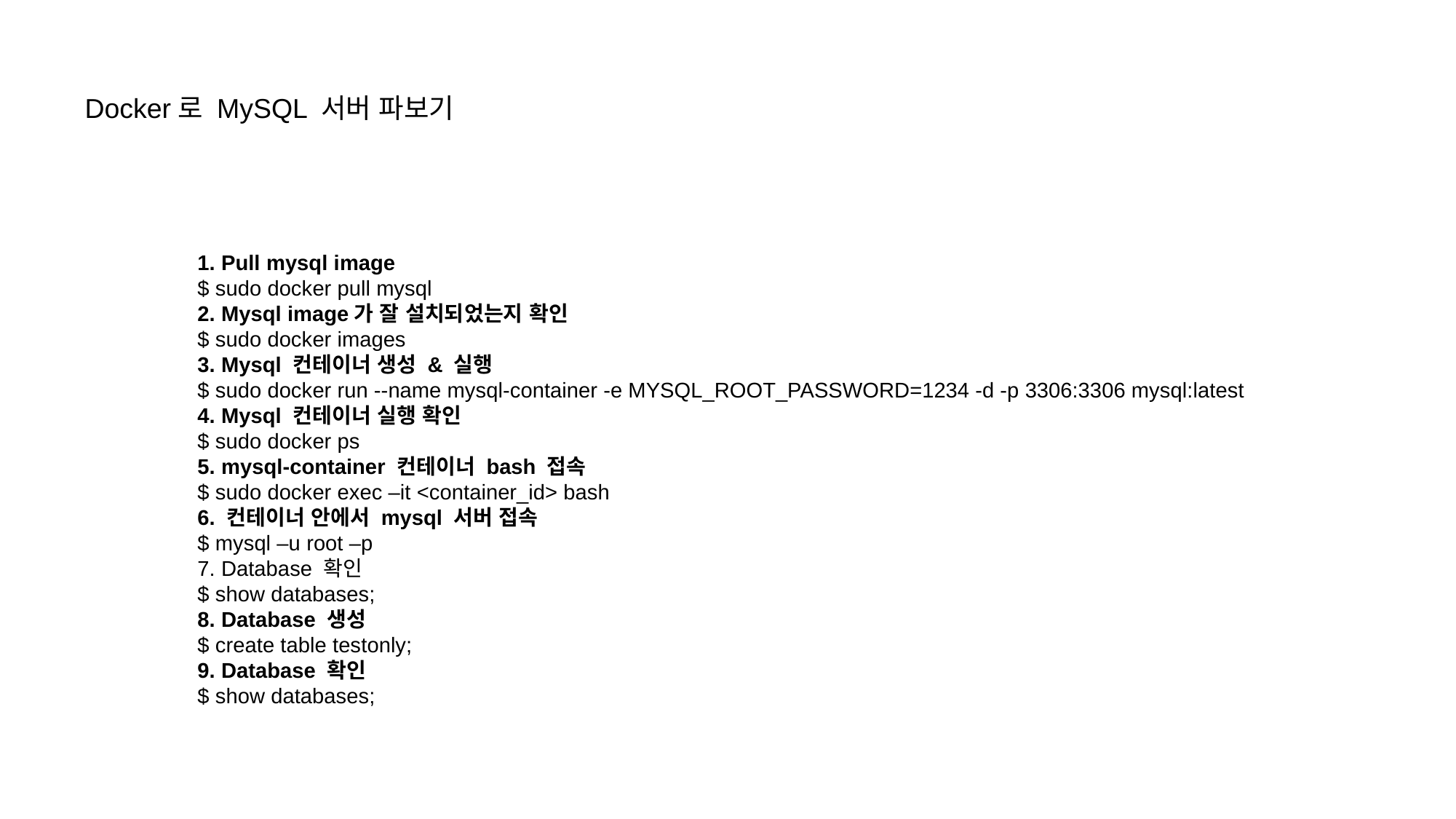

Docker로 MySQL 서버 파보기
1. Pull mysql image
$ sudo docker pull mysql
2. Mysql image가 잘 설치되었는지 확인
$ sudo docker images
3. Mysql 컨테이너 생성 & 실행
$ sudo docker run --name mysql-container -e MYSQL_ROOT_PASSWORD=1234 -d -p 3306:3306 mysql:latest
4. Mysql 컨테이너 실행 확인
$ sudo docker ps
5. mysql-container 컨테이너 bash 접속
$ sudo docker exec –it <container_id> bash
6. 컨테이너 안에서 mysql 서버 접속
$ mysql –u root –p
7. Database 확인
$ show databases;
8. Database 생성
$ create table testonly;
9. Database 확인
$ show databases;